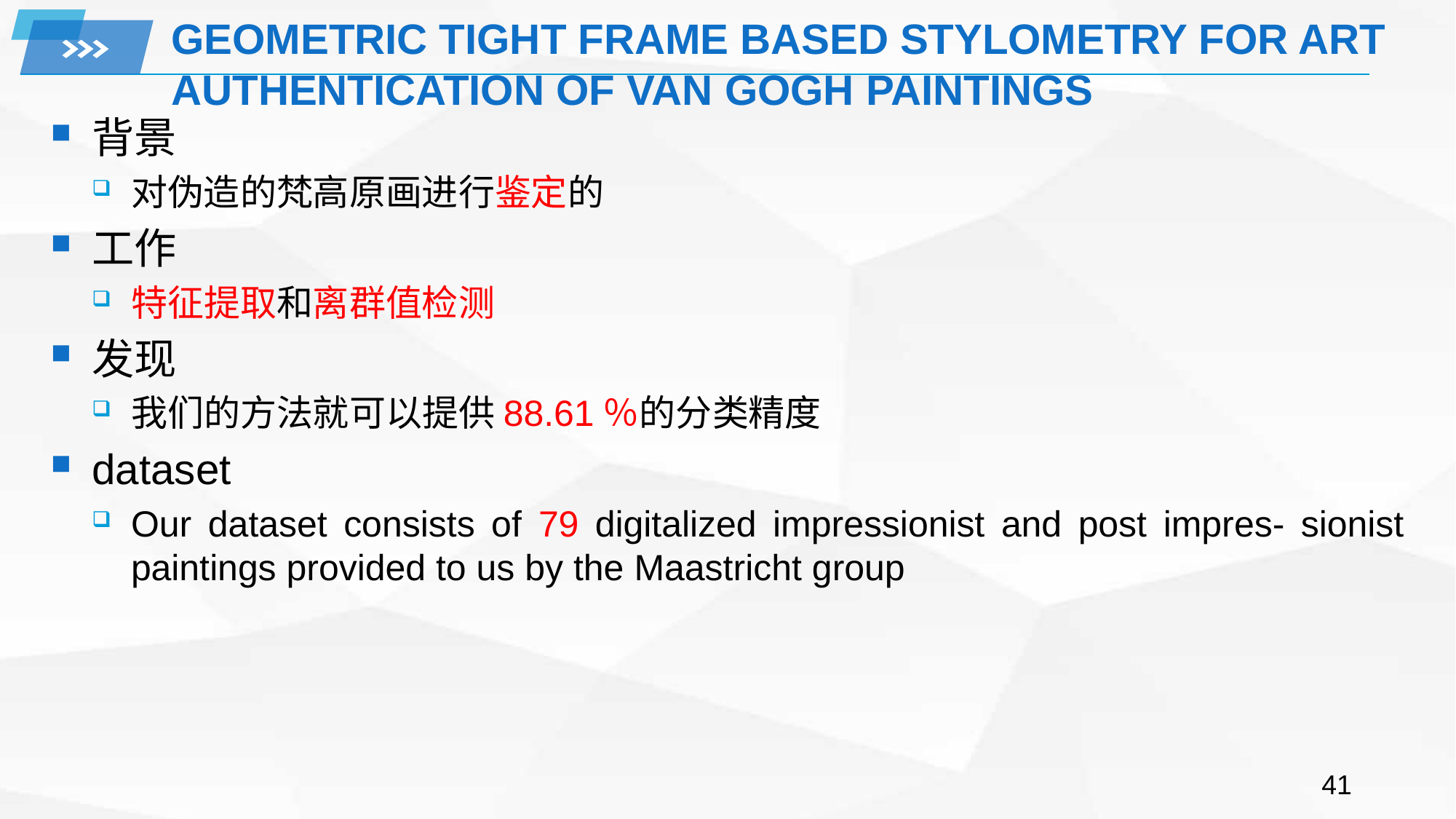

# GEOMETRIC TIGHT FRAME BASED STYLOMETRY FOR ART AUTHENTICATION OF VAN GOGH PAINTINGS
背景
对伪造的梵高原画进行鉴定的
工作
特征提取和离群值检测
发现
我们的方法就可以提供88.61％的分类精度
dataset
Our dataset consists of 79 digitalized impressionist and post impres- sionist paintings provided to us by the Maastricht group